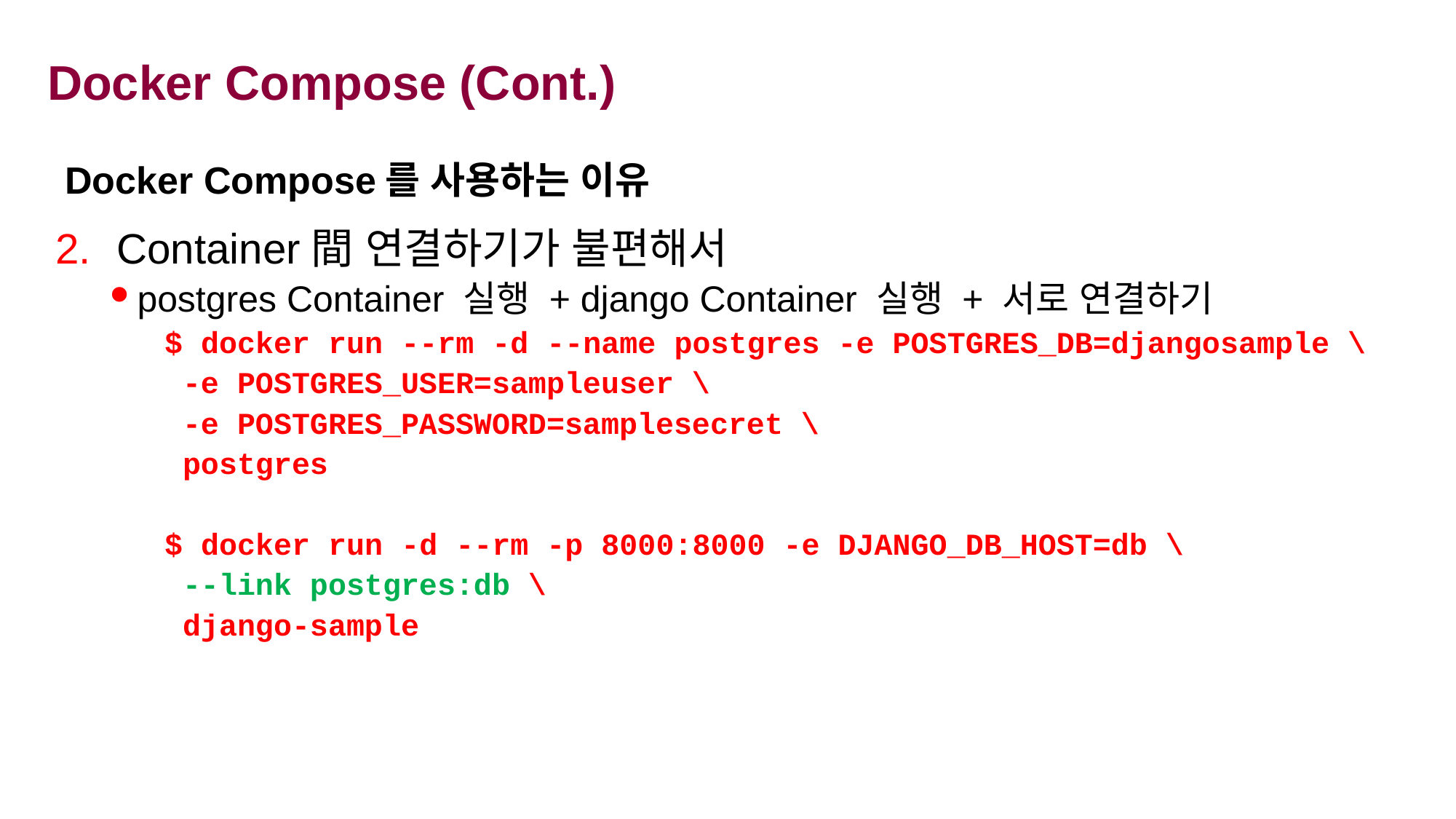

# Docker Compose (Cont.)
Docker Compose를 사용하는 이유
Container間 연결하기가 불편해서
postgres Container 실행 + django Container 실행 + 서로 연결하기
$ docker run --rm -d --name postgres -e POSTGRES_DB=djangosample \
 -e POSTGRES_USER=sampleuser \
 -e POSTGRES_PASSWORD=samplesecret \
 postgres

$ docker run -d --rm -p 8000:8000 -e DJANGO_DB_HOST=db \
 --link postgres:db \
 django-sample